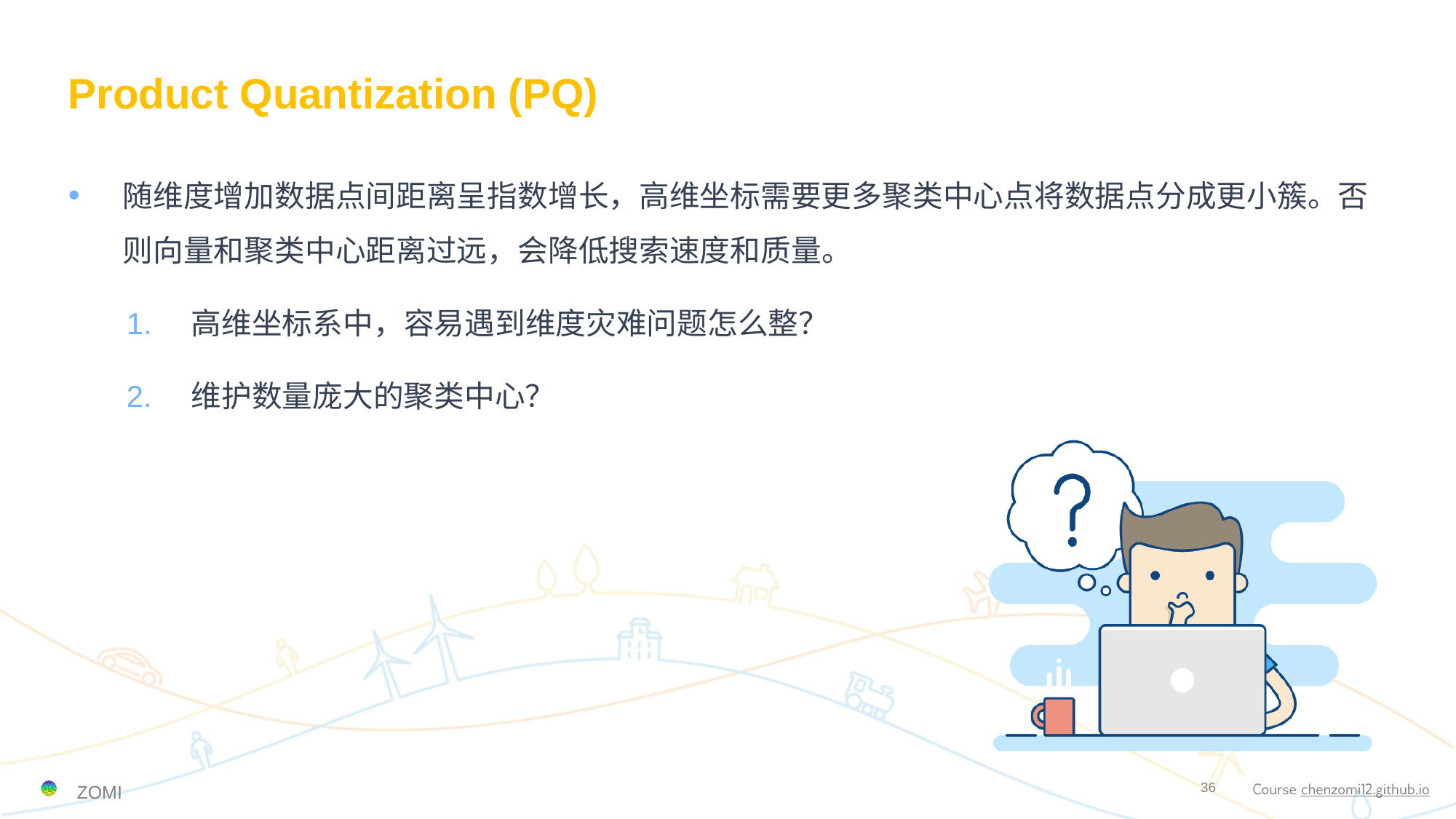

# Product Quantization (PQ)
随维度增加数据点间距离呈指数增长，高维坐标需要更多聚类中心点将数据点分成更小簇。否则向量和聚类中心距离过远，会降低搜索速度和质量。
高维坐标系中，容易遇到维度灾难问题怎么整？
维护数量庞大的聚类中心？